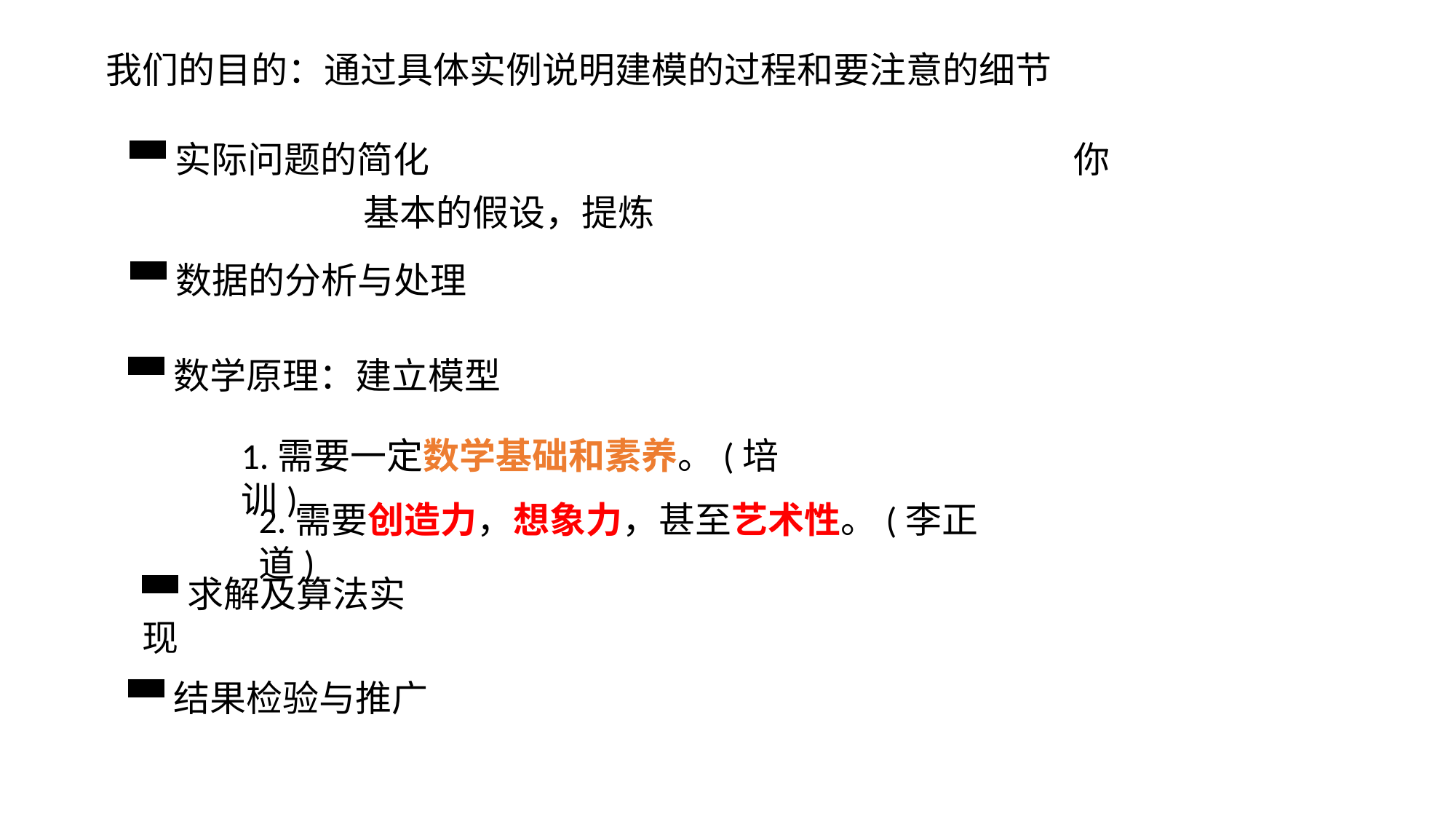

我们的目的：通过具体实例说明建模的过程和要注意的细节
▀实际问题的简化
你
基本的假设，提炼
▀数据的分析与处理
▀数学原理：建立模型
1.需要一定数学基础和素养。(培训)
2.需要创造力，想象力，甚至艺术性。(李正道)
▀求解及算法实现
▀结果检验与推广